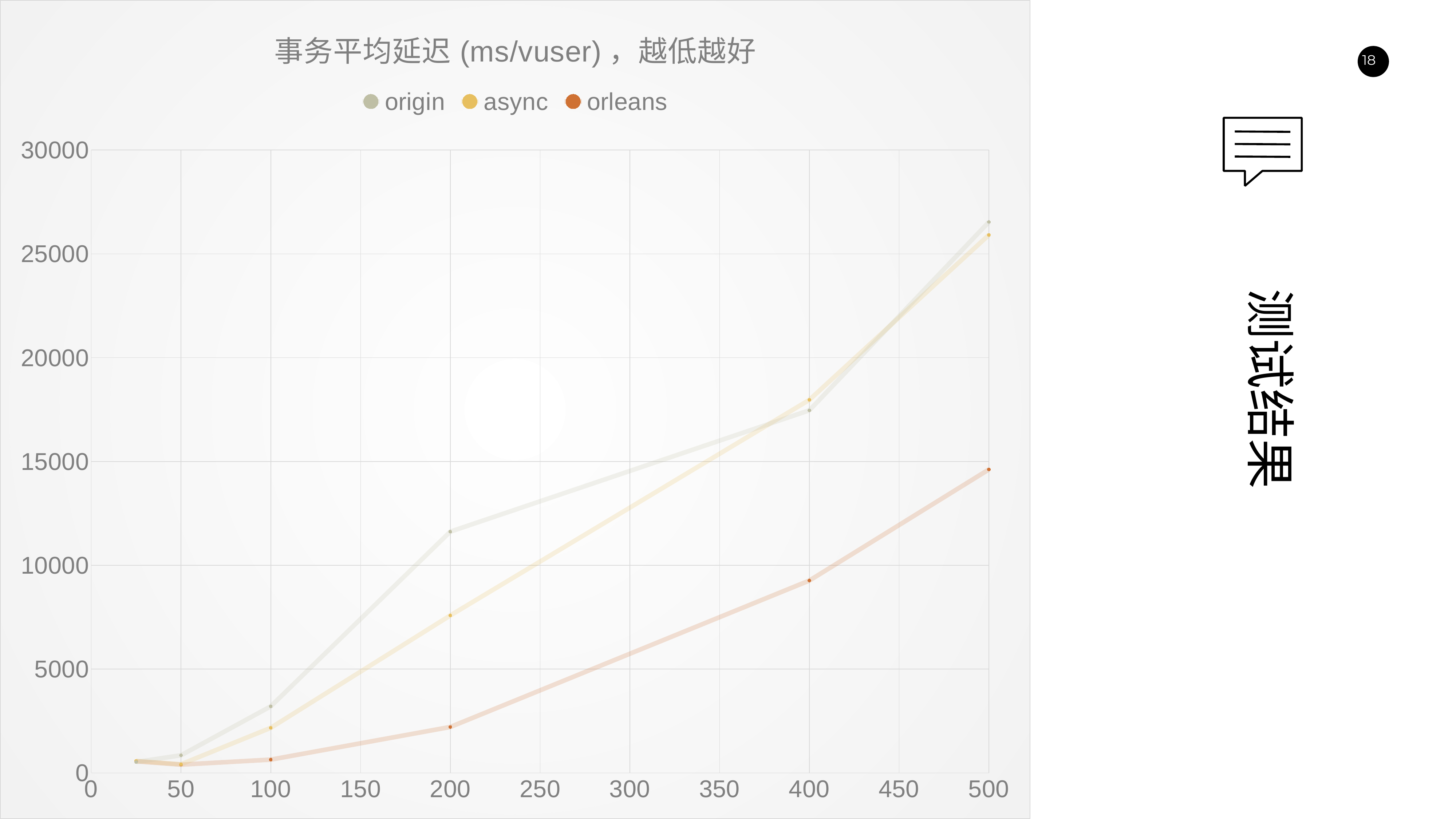

### Chart: 事务平均延迟(ms/vuser)，越低越好

| Category | origin | async | orleans |
|---|---|---|---|
测试结果